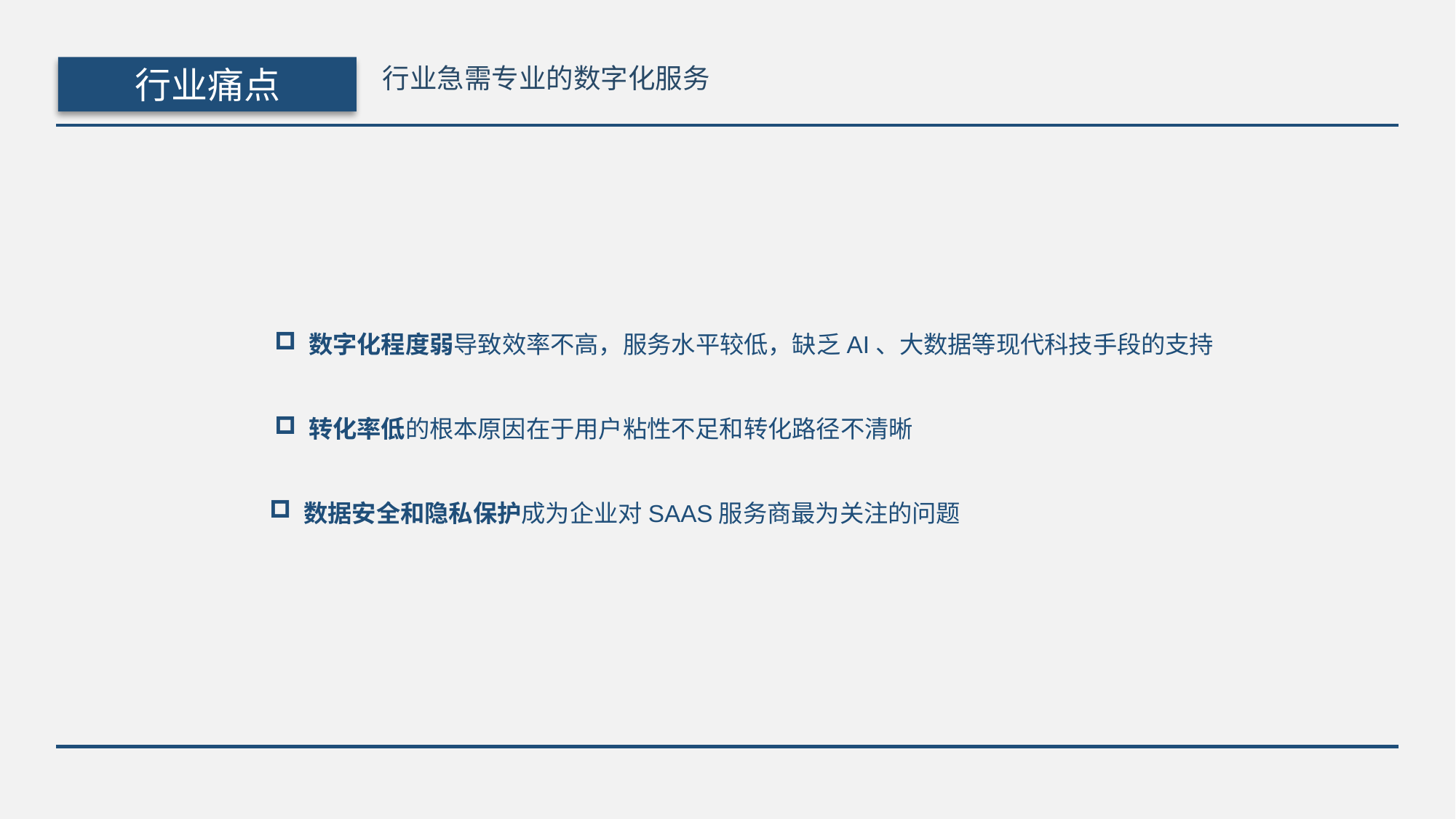

行业急需专业的数字化服务
行业痛点
数字化程度弱导致效率不高，服务水平较低，缺乏AI、大数据等现代科技手段的支持
转化率低的根本原因在于用户粘性不足和转化路径不清晰
数据安全和隐私保护成为企业对SAAS服务商最为关注的问题
3